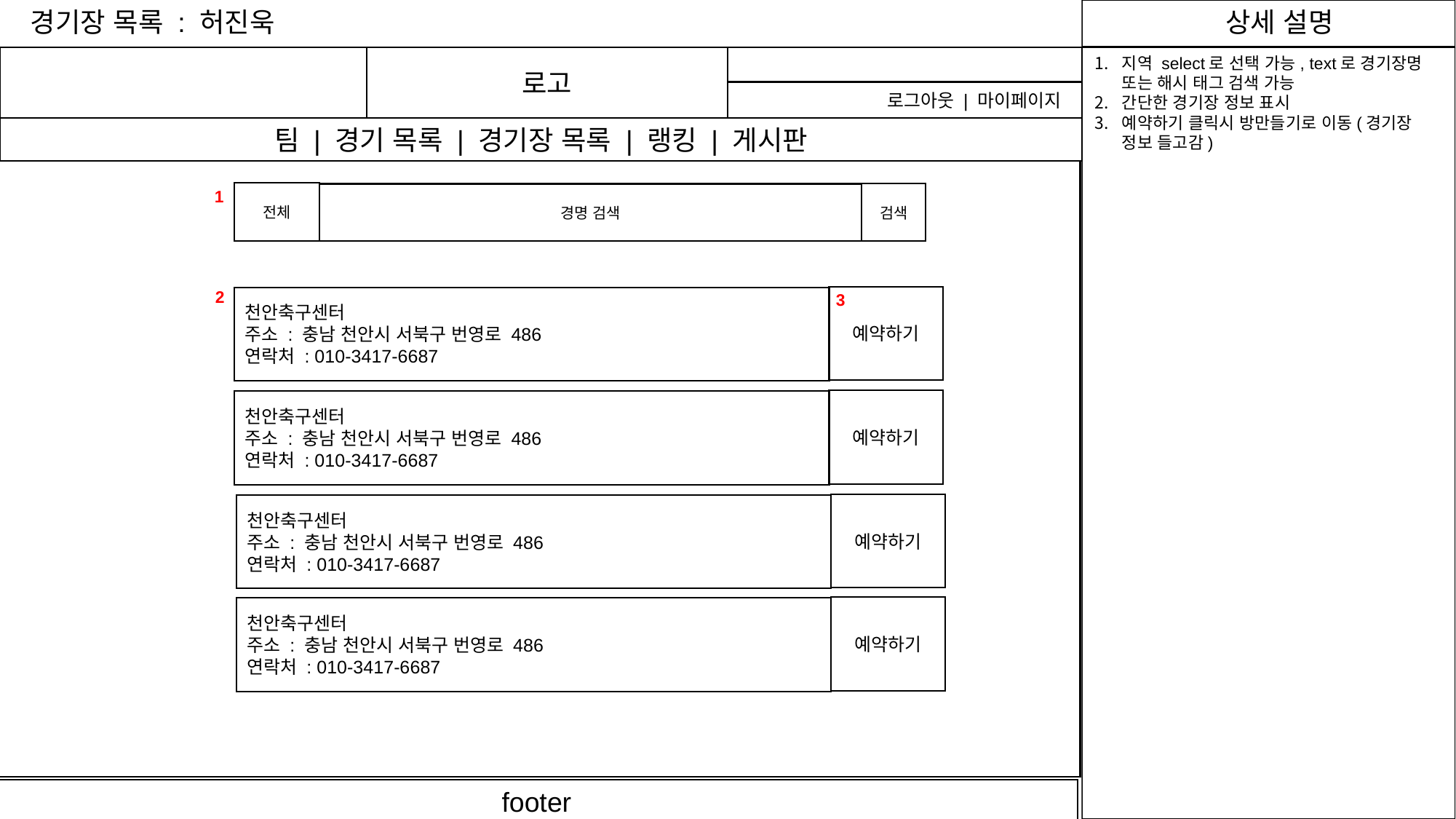

경기장 목록 : 허진욱
허진우
로고
지역 select로 선택 가능, text로 경기장명 또는 해시 태그 검색 가능
간단한 경기장 정보 표시
예약하기 클릭시 방만들기로 이동(경기장 정보 들고감)
로그아웃 | 마이페이지
팀 | 경기 목록 | 경기장 목록 | 랭킹 | 게시판

1
전체
검색
경명 검색
2
3
예약하기
천안축구센터
주소 : 충남 천안시 서북구 번영로 486
연락처 : 010-3417-6687
예약하기
천안축구센터
주소 : 충남 천안시 서북구 번영로 486
연락처 : 010-3417-6687
예약하기
천안축구센터
주소 : 충남 천안시 서북구 번영로 486
연락처 : 010-3417-6687
예약하기
천안축구센터
주소 : 충남 천안시 서북구 번영로 486
연락처 : 010-3417-6687
footer